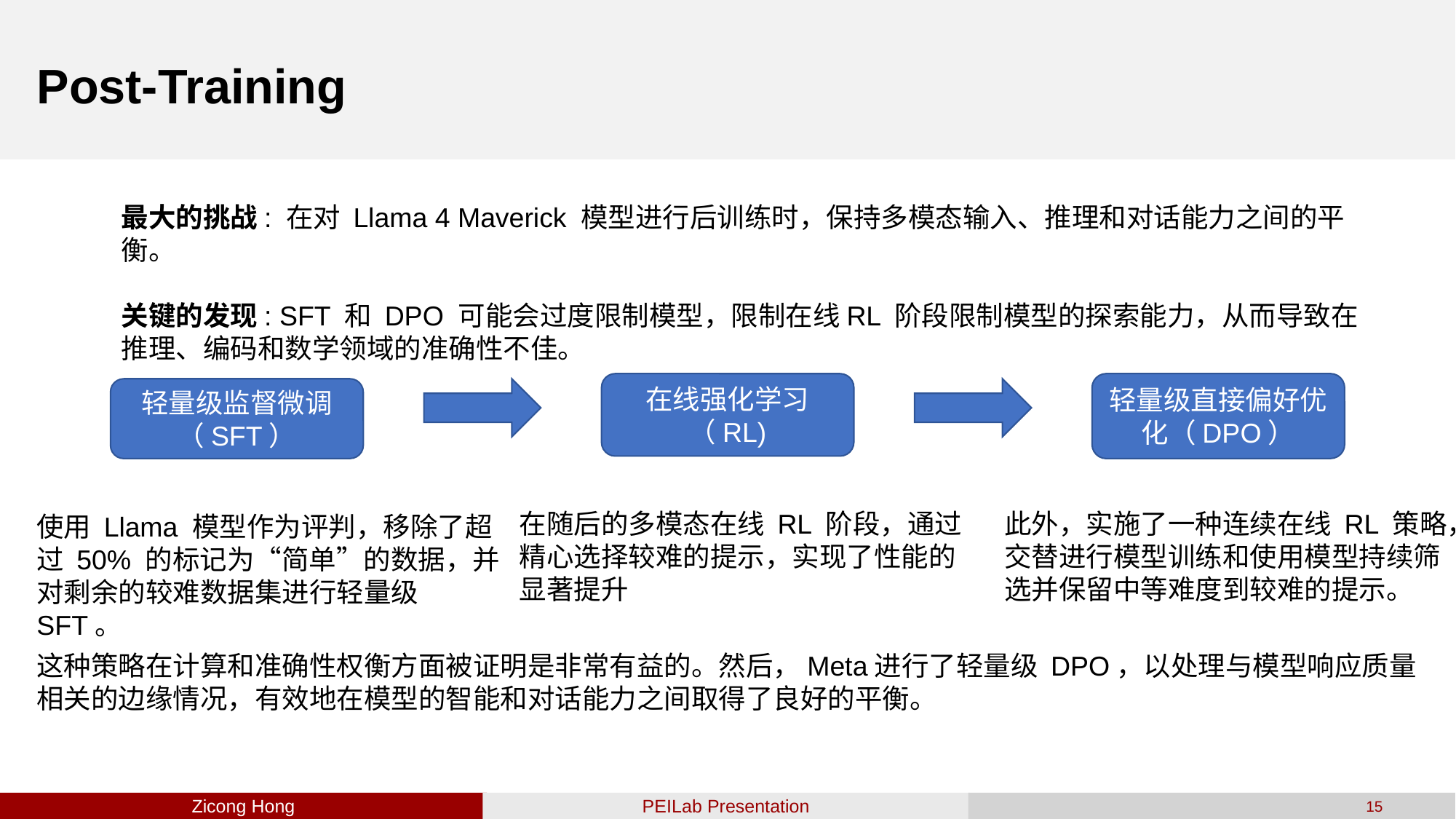

# Post-Training
最大的挑战: 在对 Llama 4 Maverick 模型进行后训练时，保持多模态输入、推理和对话能力之间的平衡。

关键的发现: SFT 和 DPO 可能会过度限制模型，限制在线RL 阶段限制模型的探索能力，从而导致在推理、编码和数学领域的准确性不佳。
在线强化学习（RL)
轻量级直接偏好优化（DPO）
轻量级监督微调（SFT）

在随后的多模态在线 RL 阶段，通过精心选择较难的提示，实现了性能的显著提升
此外，实施了一种连续在线 RL 策略，交替进行模型训练和使用模型持续筛选并保留中等难度到较难的提示。
使用 Llama 模型作为评判，移除了超过 50% 的标记为“简单”的数据，并对剩余的较难数据集进行轻量级 SFT。
这种策略在计算和准确性权衡方面被证明是非常有益的。然后，Meta进行了轻量级 DPO，以处理与模型响应质量相关的边缘情况，有效地在模型的智能和对话能力之间取得了良好的平衡。